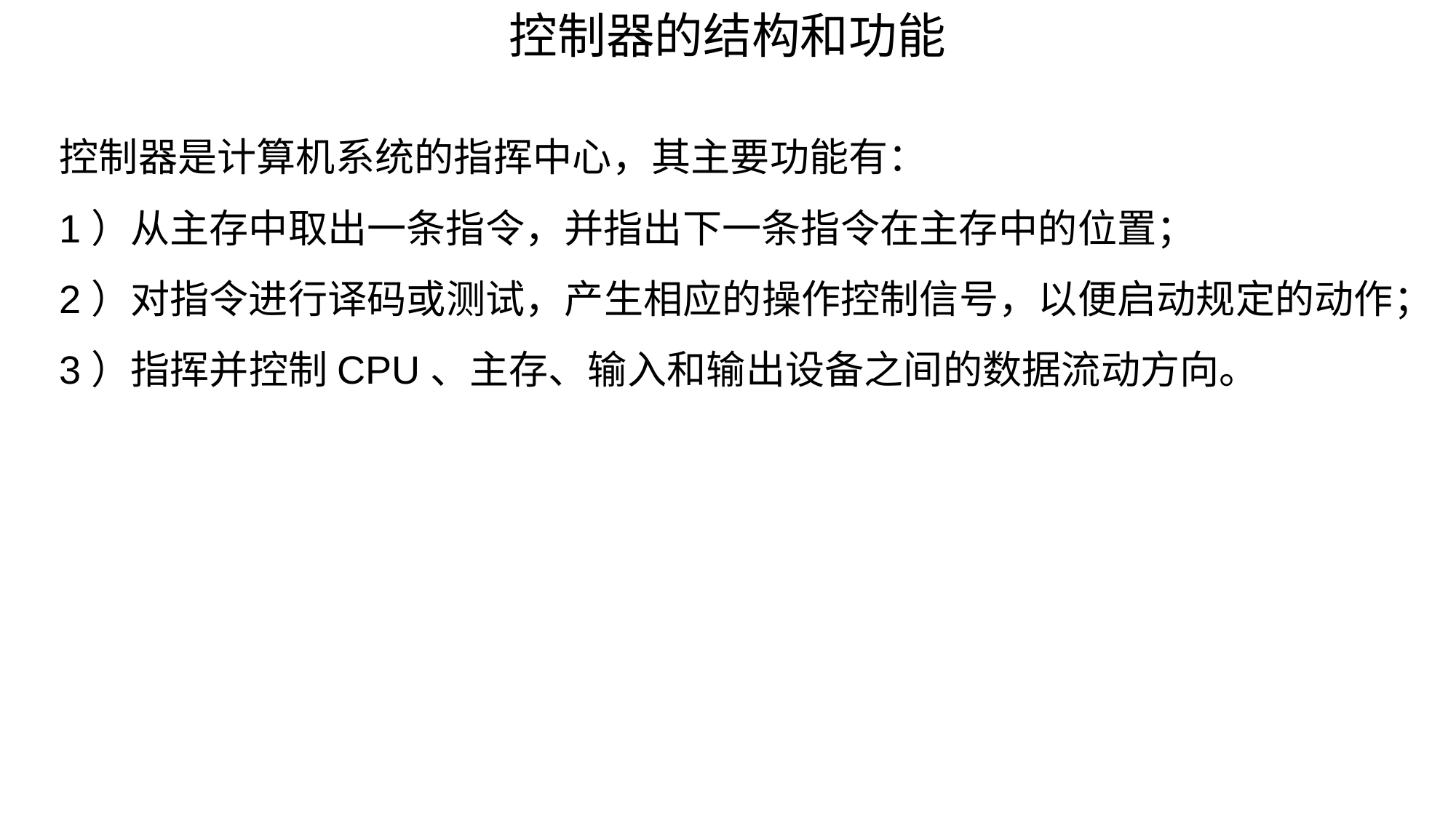

控制器的结构和功能
控制器是计算机系统的指挥中心，其主要功能有：
1）从主存中取出一条指令，并指出下一条指令在主存中的位置；
2）对指令进行译码或测试，产生相应的操作控制信号，以便启动规定的动作；
3）指挥并控制CPU、主存、输入和输出设备之间的数据流动方向。